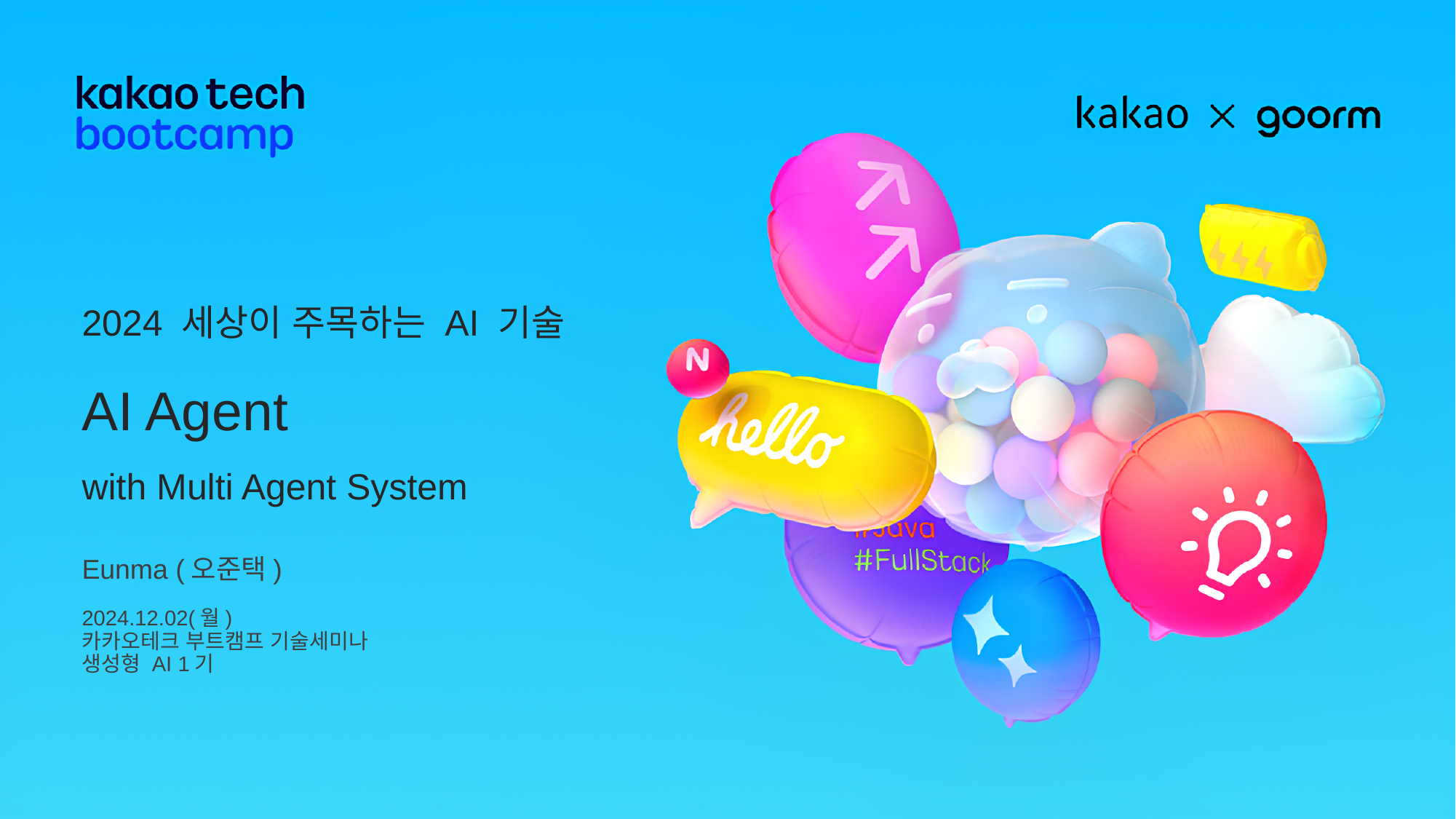

2024 세상이 주목하는 AI 기술
AI Agent
with Multi Agent System
Eunma (오준택)
2024.12.02(월)
카카오테크 부트캠프 기술세미나
생성형 AI 1기